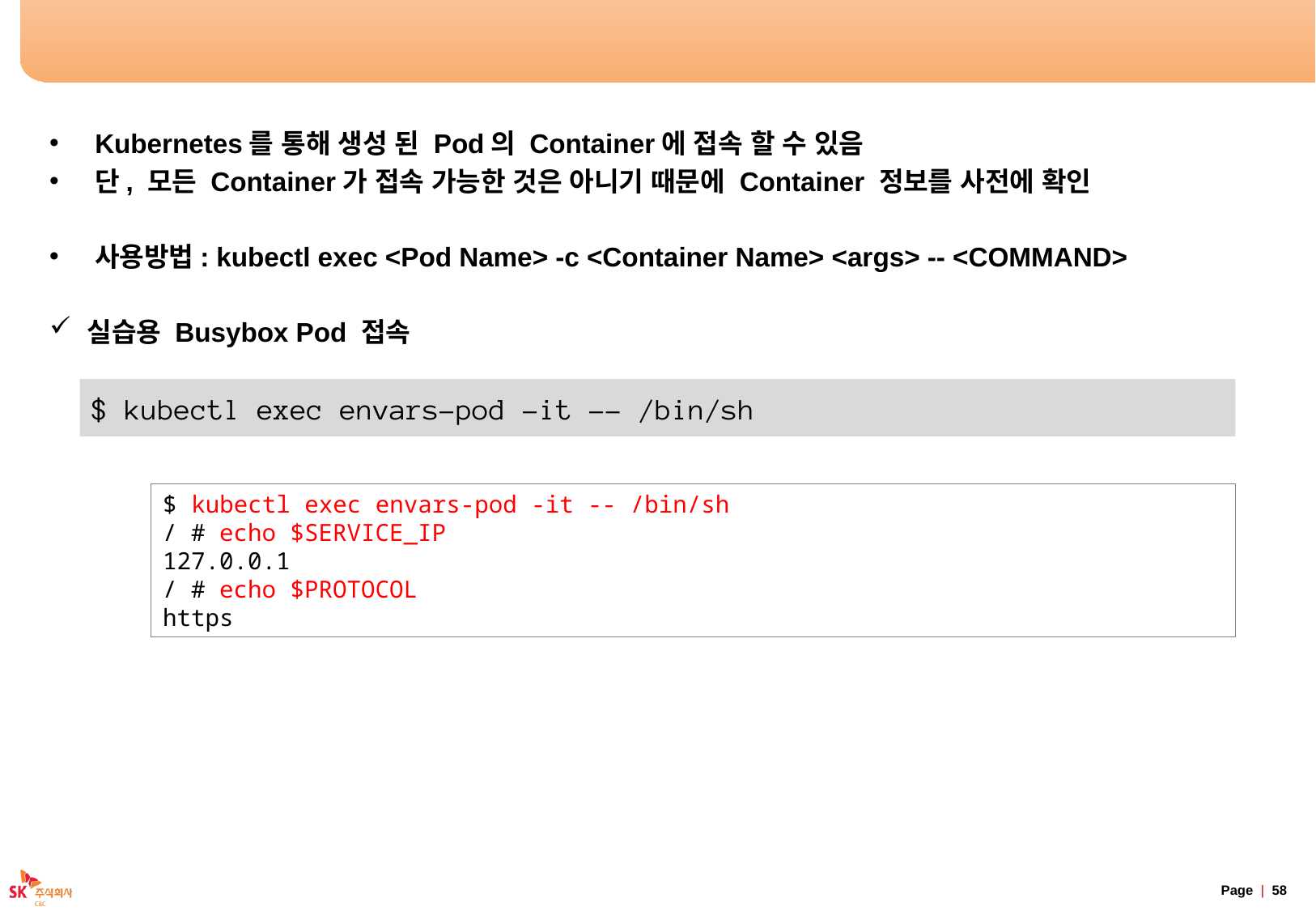

# ConfigMap 참조 실습
Kubernetes를 통해 생성 된 Pod의 Container에 접속 할 수 있음
단, 모든 Container가 접속 가능한 것은 아니기 때문에 Container 정보를 사전에 확인

사용방법: kubectl exec <Pod Name> -c <Container Name> <args> -- <COMMAND>

실습용 Busybox Pod 접속

$ kubectl exec envars-pod -it -- /bin/sh
$ kubectl exec envars-pod -it -- /bin/sh
/ # echo $SERVICE_IP
127.0.0.1
/ # echo $PROTOCOL
https